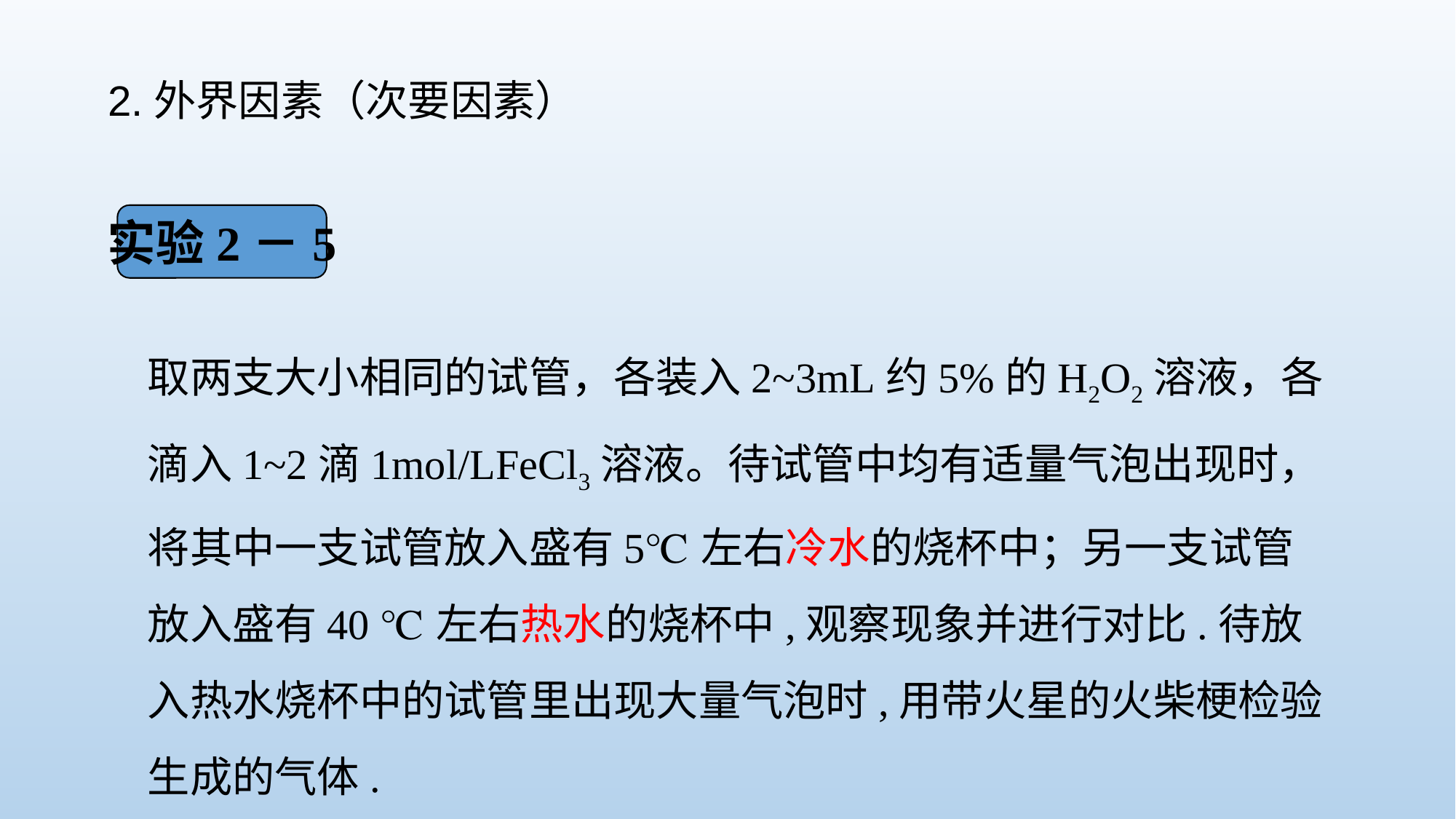

2.外界因素（次要因素）
实验2－5
取两支大小相同的试管，各装入2~3mL约5%的H2O2溶液，各滴入1~2滴1mol/LFeCl3溶液。待试管中均有适量气泡出现时，将其中一支试管放入盛有5℃左右冷水的烧杯中；另一支试管放入盛有40 ℃左右热水的烧杯中,观察现象并进行对比.待放入热水烧杯中的试管里出现大量气泡时,用带火星的火柴梗检验生成的气体.